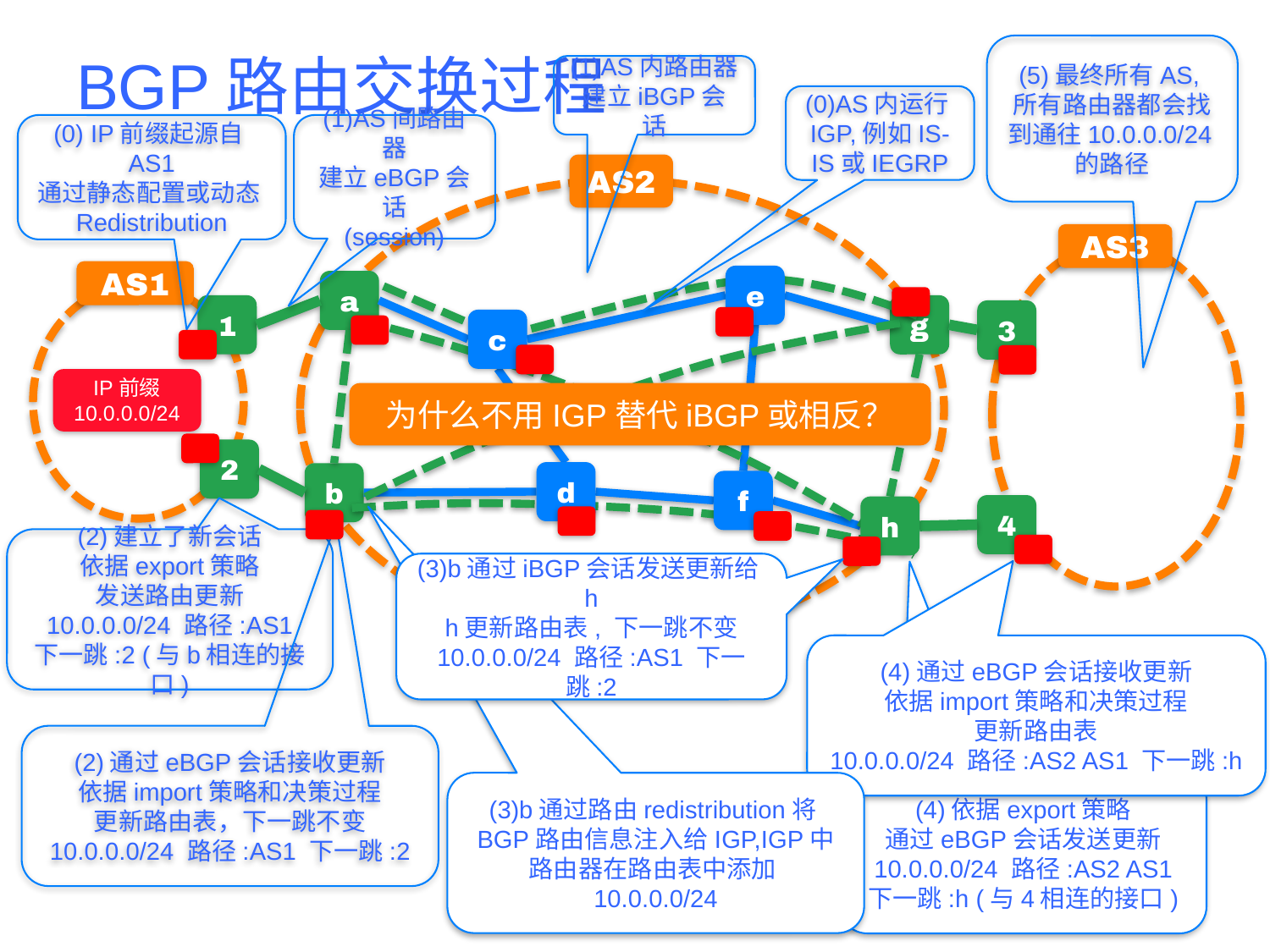

# BGP路由交换过程
(5)最终所有AS,所有路由器都会找到通往10.0.0.0/24的路径
(1)AS内路由器
建立iBGP会话
(0)AS内运行IGP,例如IS-IS或IEGRP
(0) IP前缀起源自AS1
通过静态配置或动态Redistribution
(1)AS间路由器
建立eBGP会话
(session)
AS2

AS3

AS1

e
a

1
g
3

c

IP前缀
10.0.0.0/24
为什么不用IGP替代iBGP或相反？

2
d
b
f
4
h

(2)建立了新会话
依据export策略
发送路由更新
10.0.0.0/24 路径:AS1
下一跳:2 (与b相连的接口)

(3)b通过iBGP会话发送更新给h
h更新路由表, 下一跳不变
10.0.0.0/24 路径:AS1 下一跳:2
(4)通过eBGP会话接收更新
依据import策略和决策过程
更新路由表
10.0.0.0/24 路径:AS2 AS1 下一跳:h
(2)通过eBGP会话接收更新
依据import策略和决策过程
更新路由表，下一跳不变
10.0.0.0/24 路径:AS1 下一跳:2
(3)b通过路由redistribution将BGP路由信息注入给IGP,IGP中路由器在路由表中添加10.0.0.0/24
(4)依据export策略
通过eBGP会话发送更新
10.0.0.0/24 路径:AS2 AS1
下一跳:h (与4相连的接口)
HIT ComNet-II
19